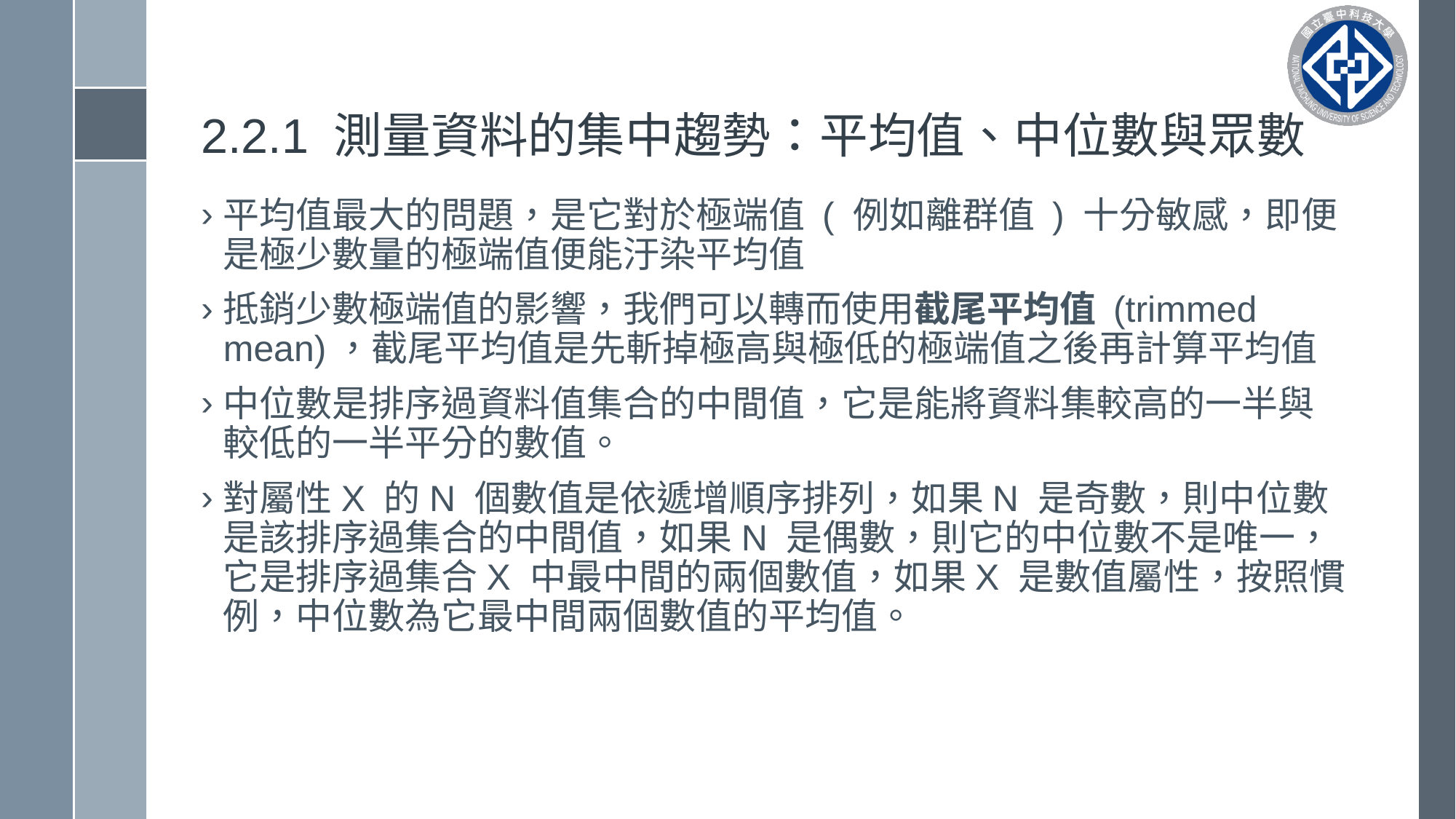

# 2.2.1 測量資料的集中趨勢：平均值、中位數與眾數
平均值最大的問題，是它對於極端值 ( 例如離群值 ) 十分敏感，即便是極少數量的極端值便能汙染平均值
抵銷少數極端值的影響，我們可以轉而使用截尾平均值 (trimmed mean)，截尾平均值是先斬掉極高與極低的極端值之後再計算平均值
中位數是排序過資料值集合的中間值，它是能將資料集較高的一半與較低的一半平分的數值。
對屬性X 的N 個數值是依遞增順序排列，如果N 是奇數，則中位數是該排序過集合的中間值，如果N 是偶數，則它的中位數不是唯一，它是排序過集合X 中最中間的兩個數值，如果X 是數值屬性，按照慣例，中位數為它最中間兩個數值的平均值。